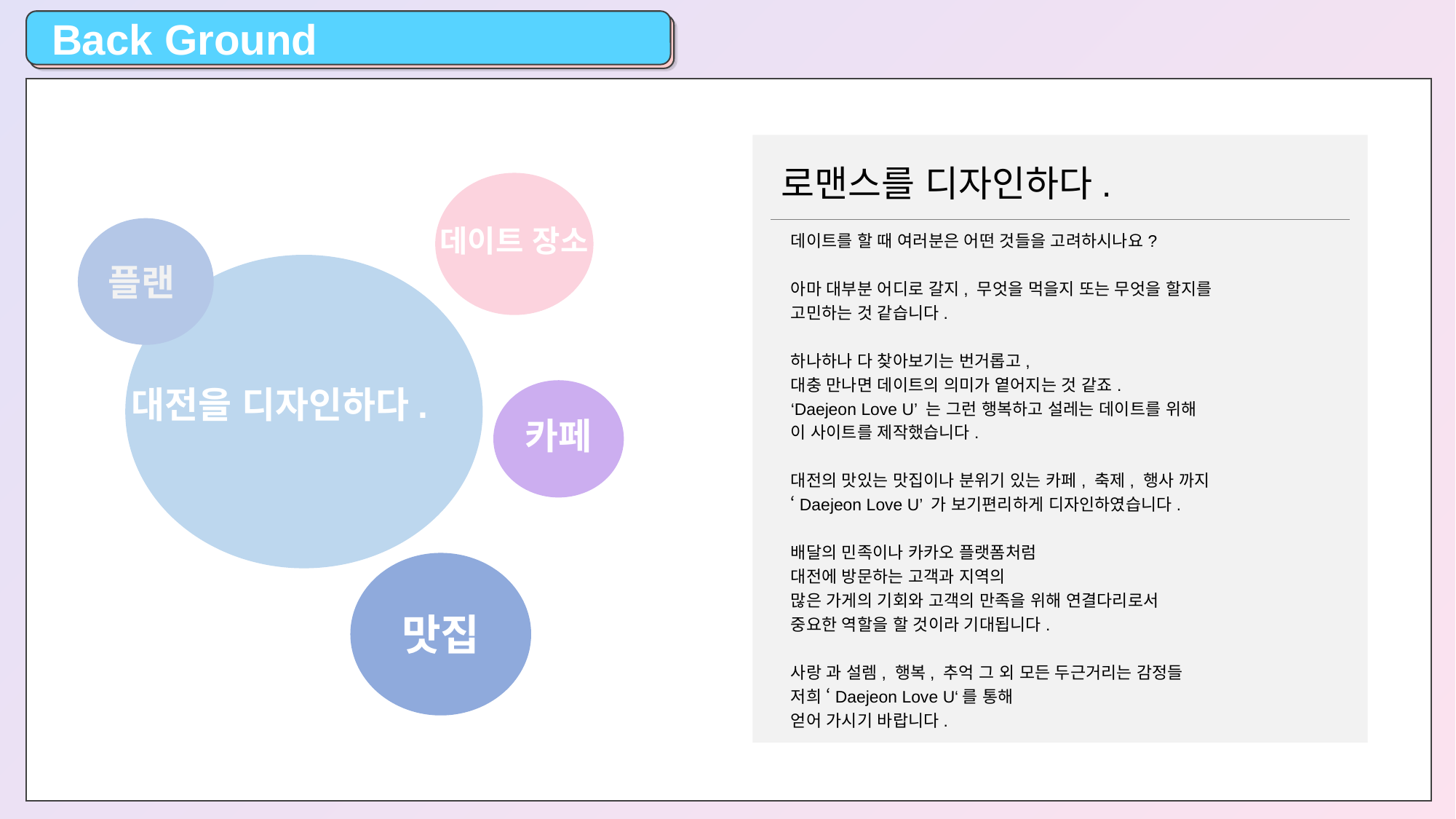

Back Ground

로맨스를 디자인하다.

데이트 장소

플랜
데이트를 할 때 여러분은 어떤 것들을 고려하시나요?

아마 대부분 어디로 갈지, 무엇을 먹을지 또는 무엇을 할지를
고민하는 것 같습니다.

하나하나 다 찾아보기는 번거롭고,
대충 만나면 데이트의 의미가 옅어지는 것 같죠.
‘Daejeon Love U’ 는 그런 행복하고 설레는 데이트를 위해
이 사이트를 제작했습니다.

대전의 맛있는 맛집이나 분위기 있는 카페, 축제, 행사 까지
‘Daejeon Love U’ 가 보기편리하게 디자인하였습니다.

배달의 민족이나 카카오 플랫폼처럼
대전에 방문하는 고객과 지역의
많은 가게의 기회와 고객의 만족을 위해 연결다리로서
중요한 역할을 할 것이라 기대됩니다.

사랑 과 설렘, 행복, 추억 그 외 모든 두근거리는 감정들
저희 ‘Daejeon Love U‘를 통해
얻어 가시기 바랍니다.

대전을 디자인하다.

카페

맛집